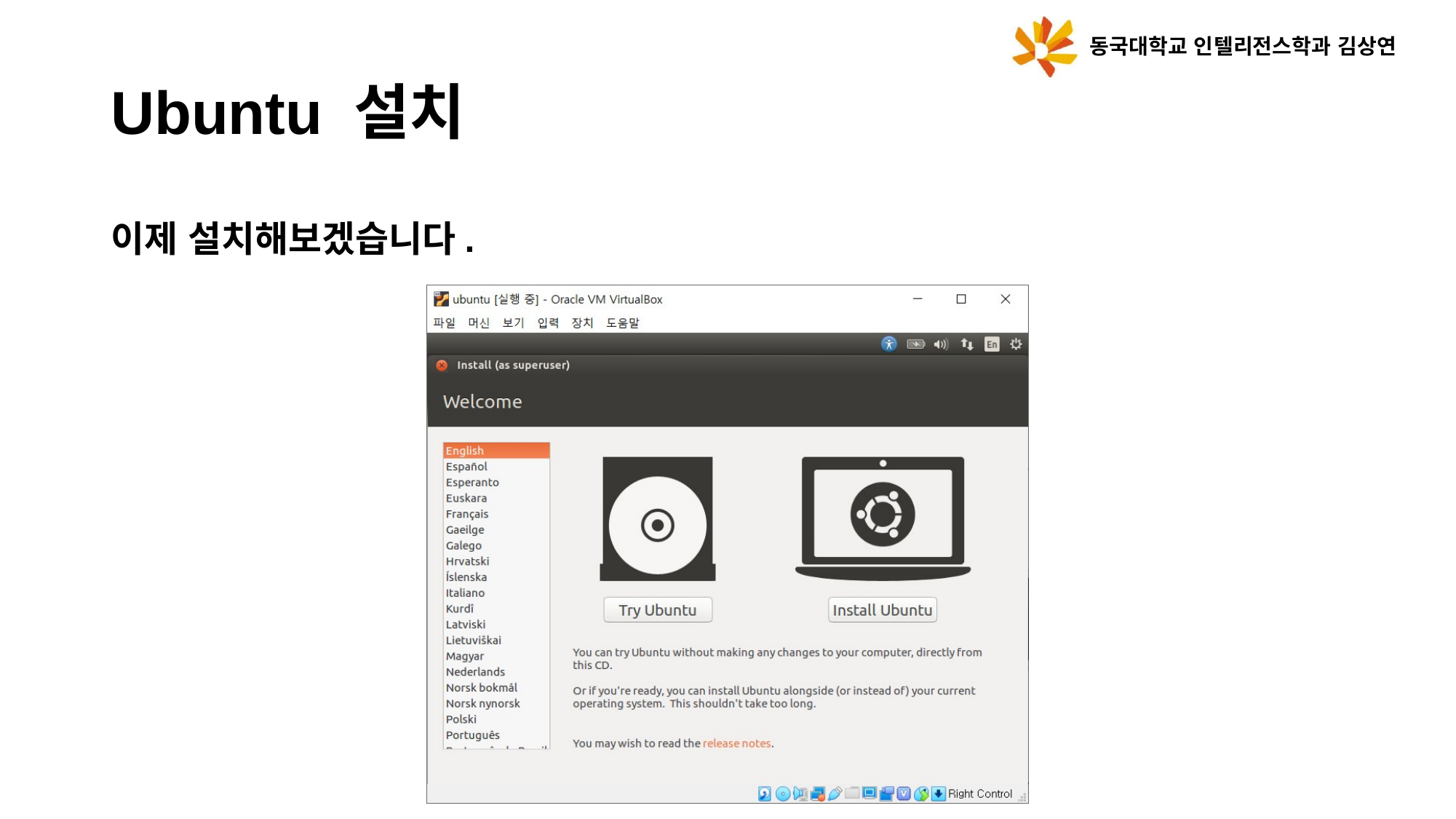

동국대학교 인텔리전스학과 김상연
Ubuntu 설치
이제 설치해보겠습니다.